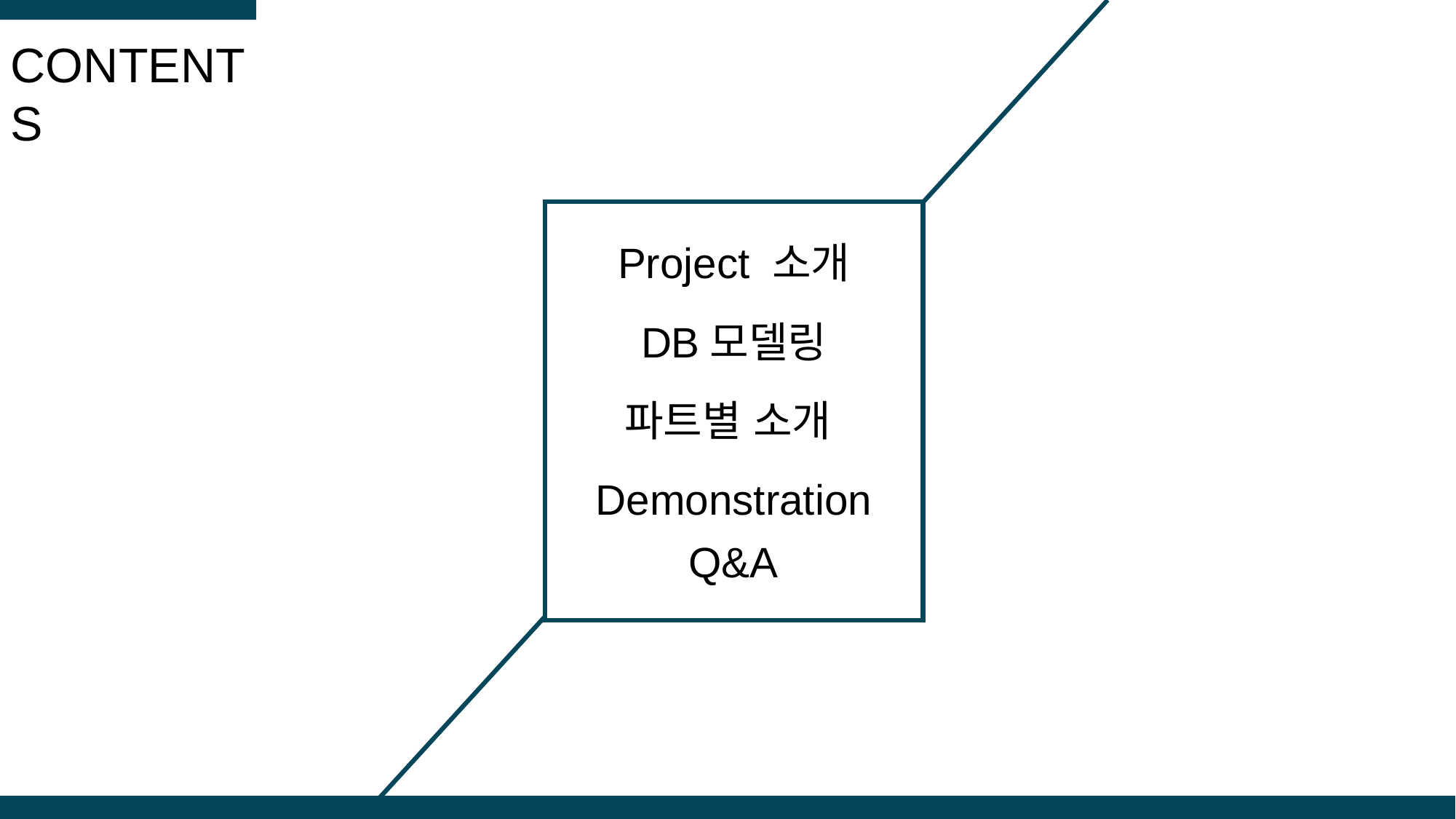

CONTENTS

Project 소개
DB모델링
파트별 소개
Demonstration
Q&A